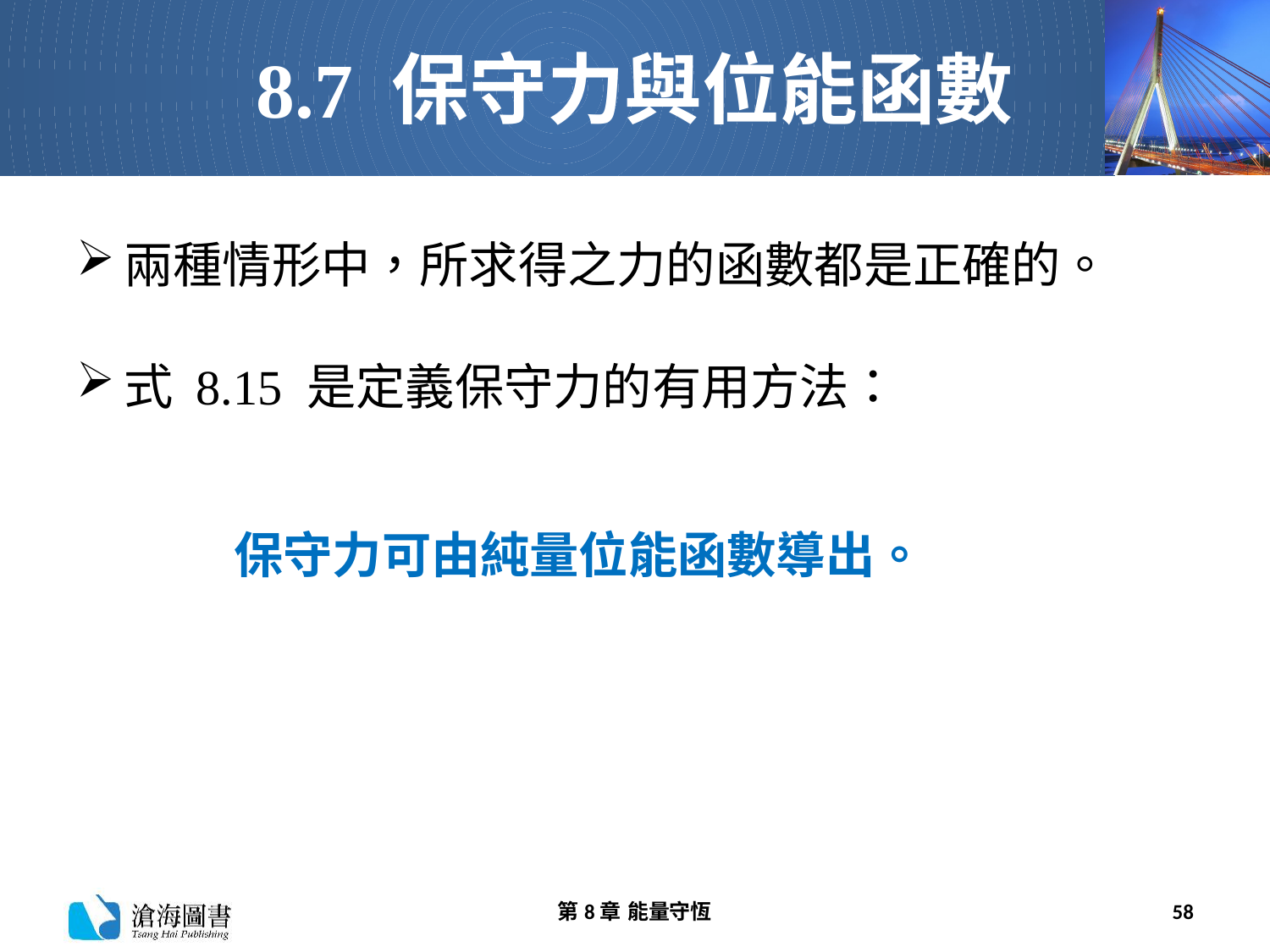

# 8.7 保守力與位能函數
兩種情形中，所求得之力的函數都是正確的。
式 8.15 是定義保守力的有用方法：
             保守力可由純量位能函數導出。

第8章 能量守恆
58